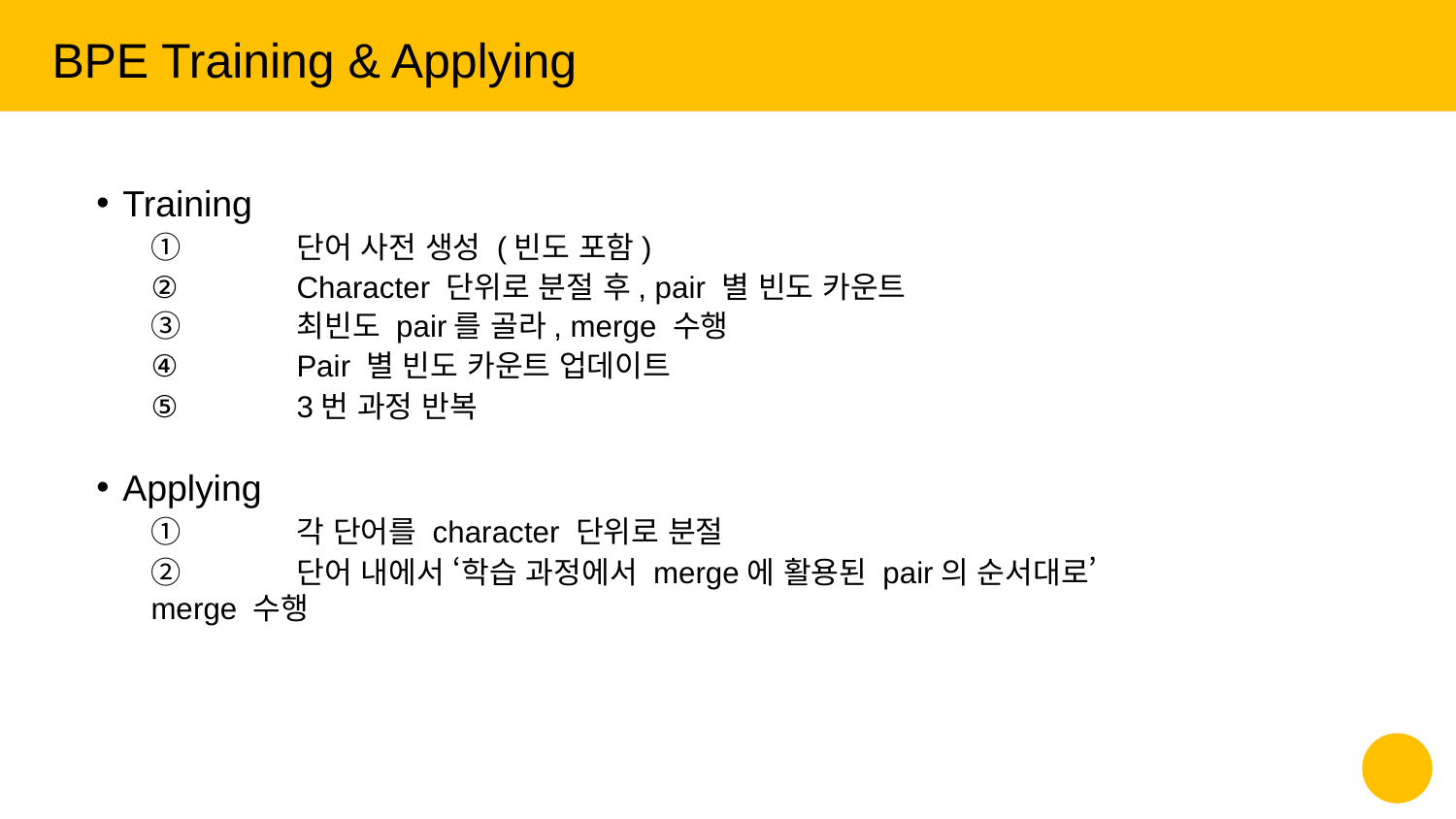

BPE Training & Applying
Training
①	단어 사전 생성 (빈도 포함)
②	Character 단위로 분절 후, pair 별 빈도 카운트
③	최빈도 pair를 골라, merge 수행
④	Pair 별 빈도 카운트 업데이트
⑤	3번 과정 반복

Applying
①	각 단어를 character 단위로 분절
②	단어 내에서 ‘학습 과정에서 merge에 활용된 pair의 순서대로’ merge 수행
44